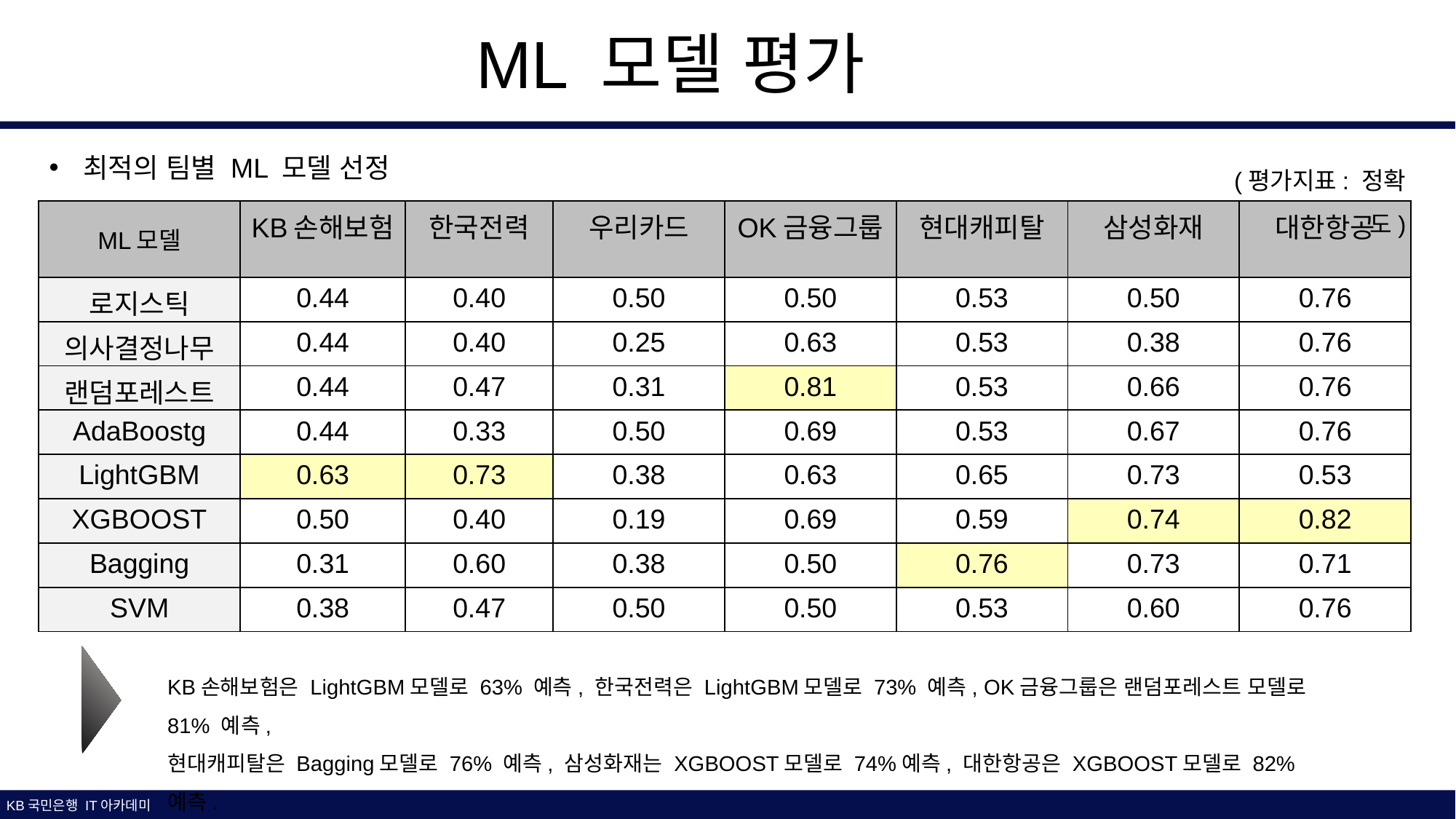

ML 모델 평가
최적의 팀별 ML 모델 선정
(평가지표: 정확도)
| ML모델 | KB손해보험 | 한국전력 | 우리카드 | OK금융그룹 | 현대캐피탈 | 삼성화재 | 대한항공 |
| --- | --- | --- | --- | --- | --- | --- | --- |
| 로지스틱 | 0.44 | 0.40 | 0.50 | 0.50 | 0.53 | 0.50 | 0.76 |
| 의사결정나무 | 0.44 | 0.40 | 0.25 | 0.63 | 0.53 | 0.38 | 0.76 |
| 랜덤포레스트 | 0.44 | 0.47 | 0.31 | 0.81 | 0.53 | 0.66 | 0.76 |
| AdaBoostg | 0.44 | 0.33 | 0.50 | 0.69 | 0.53 | 0.67 | 0.76 |
| LightGBM | 0.63 | 0.73 | 0.38 | 0.63 | 0.65 | 0.73 | 0.53 |
| XGBOOST | 0.50 | 0.40 | 0.19 | 0.69 | 0.59 | 0.74 | 0.82 |
| Bagging | 0.31 | 0.60 | 0.38 | 0.50 | 0.76 | 0.73 | 0.71 |
| SVM | 0.38 | 0.47 | 0.50 | 0.50 | 0.53 | 0.60 | 0.76 |
KB손해보험은 LightGBM모델로 63% 예측, 한국전력은 LightGBM모델로 73% 예측, OK금융그룹은 랜덤포레스트 모델로 81% 예측,
현대캐피탈은 Bagging모델로 76% 예측, 삼성화재는 XGBOOST모델로 74%예측, 대한항공은 XGBOOST모델로 82% 예측.